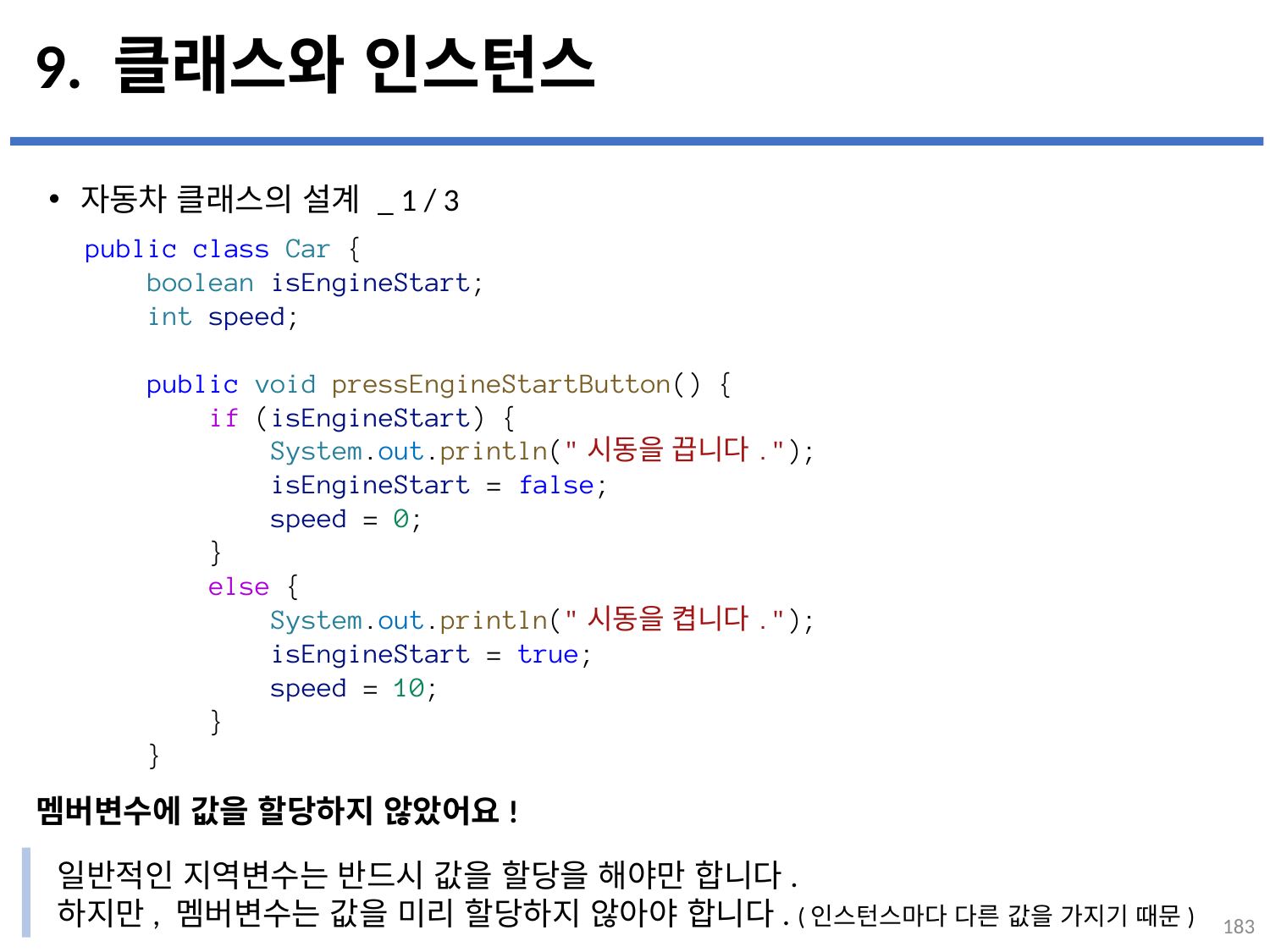

# 9. 클래스와 인스턴스
자동차 클래스의 설계 _ 1 / 3
...

설명
public class Car {
    boolean isEngineStart;
    int speed;
    public void pressEngineStartButton() {
        if (isEngineStart) {
            System.out.println("시동을 끕니다.");
            isEngineStart = false;
            speed = 0;
        }
        else {
            System.out.println("시동을 켭니다.");
            isEngineStart = true;
            speed = 10;
        }
    }
멤버변수에 값을 할당하지 않았어요!

일반적인 지역변수는 반드시 값을 할당을 해야만 합니다.
하지만, 멤버변수는 값을 미리 할당하지 않아야 합니다. (인스턴스마다 다른 값을 가지기 때문)
183